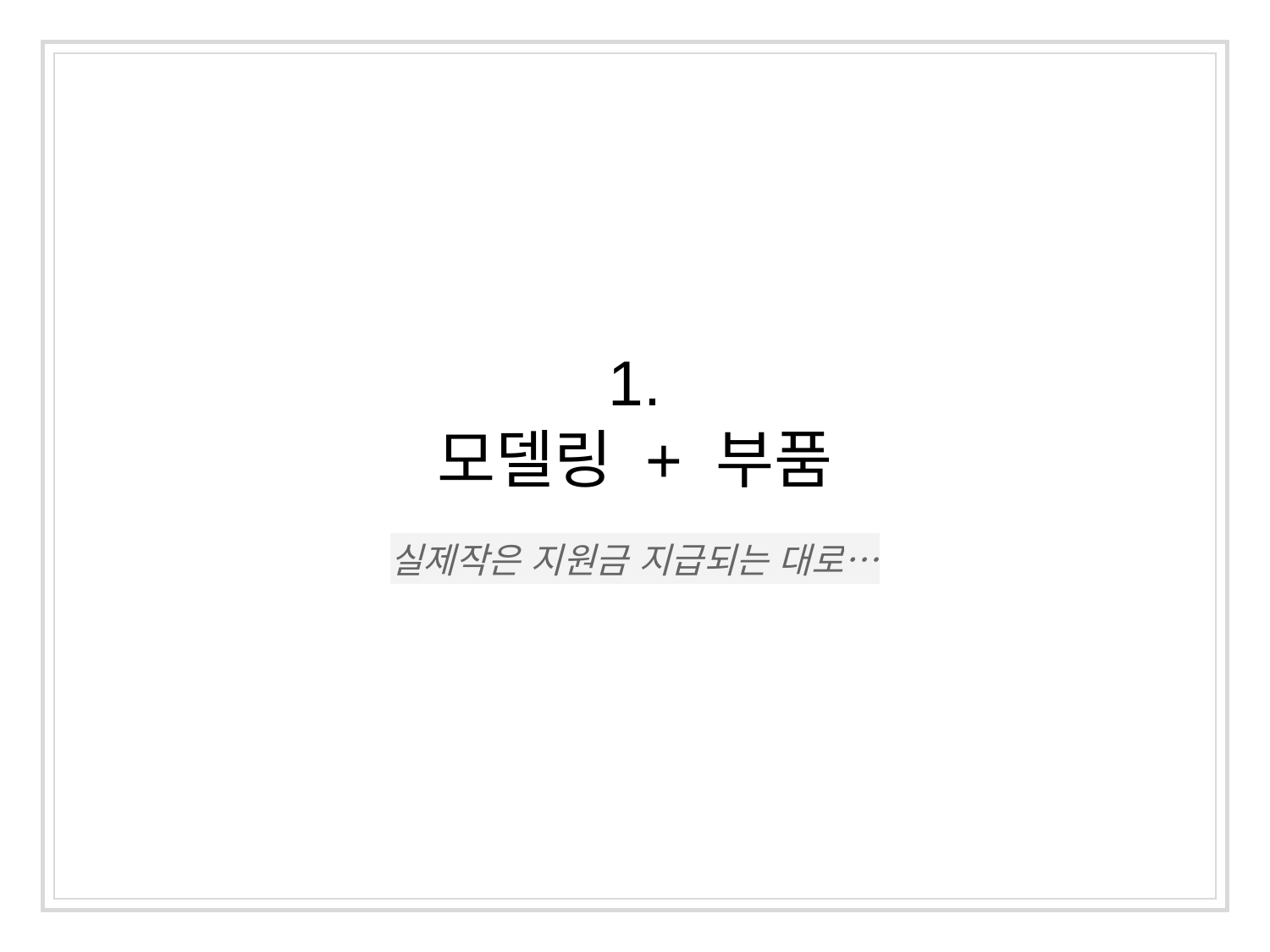

# 1.
모델링 + 부품
실제작은 지원금 지급되는 대로…